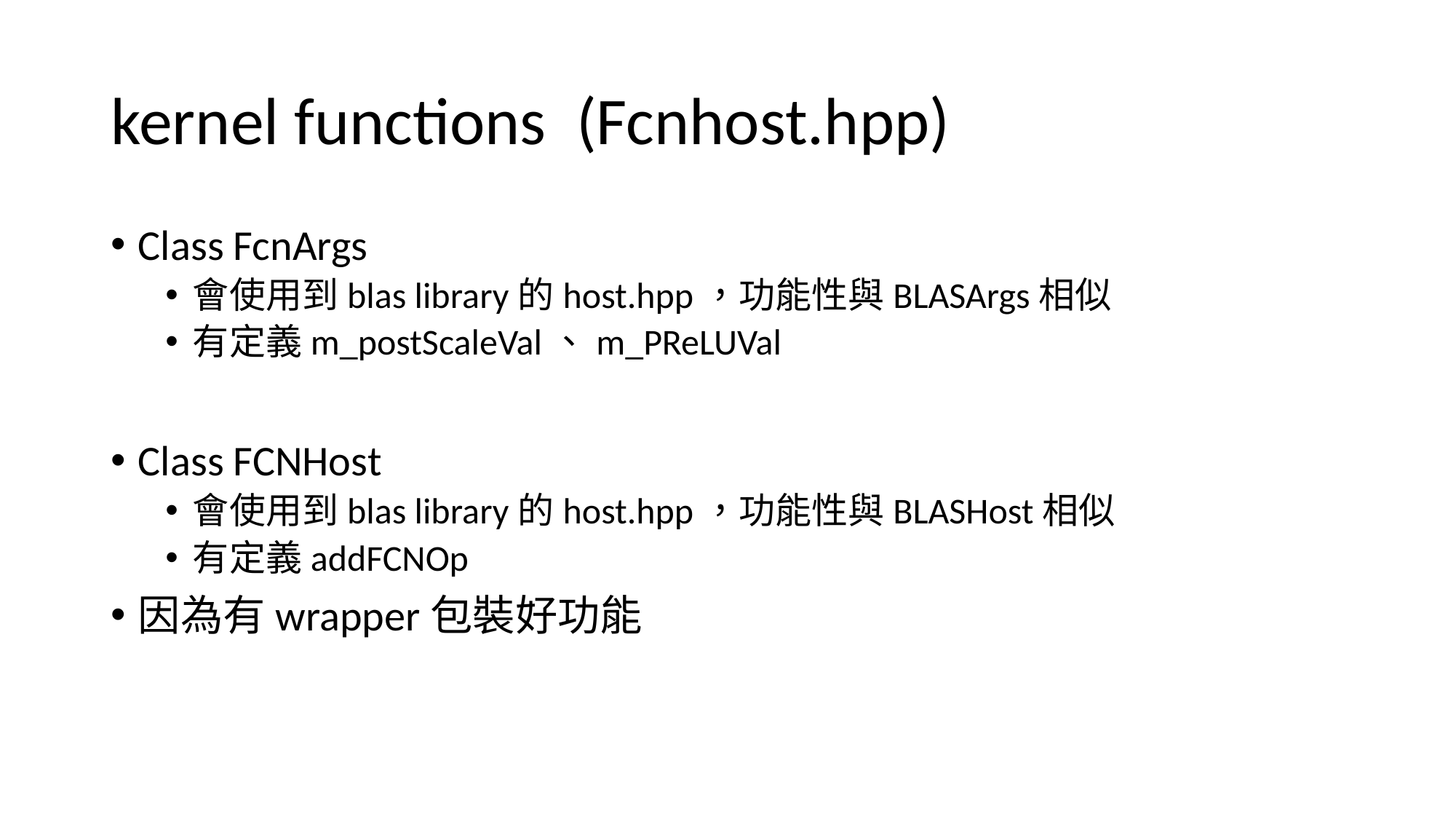

# kernel functions  (Fcnhost.hpp)
Class FcnArgs
會使用到blas library的host.hpp，功能性與BLASArgs相似
有定義m_postScaleVal、m_PReLUVal

Class FCNHost
會使用到blas library的host.hpp，功能性與BLASHost相似
有定義addFCNOp
因為有wrapper包裝好功能